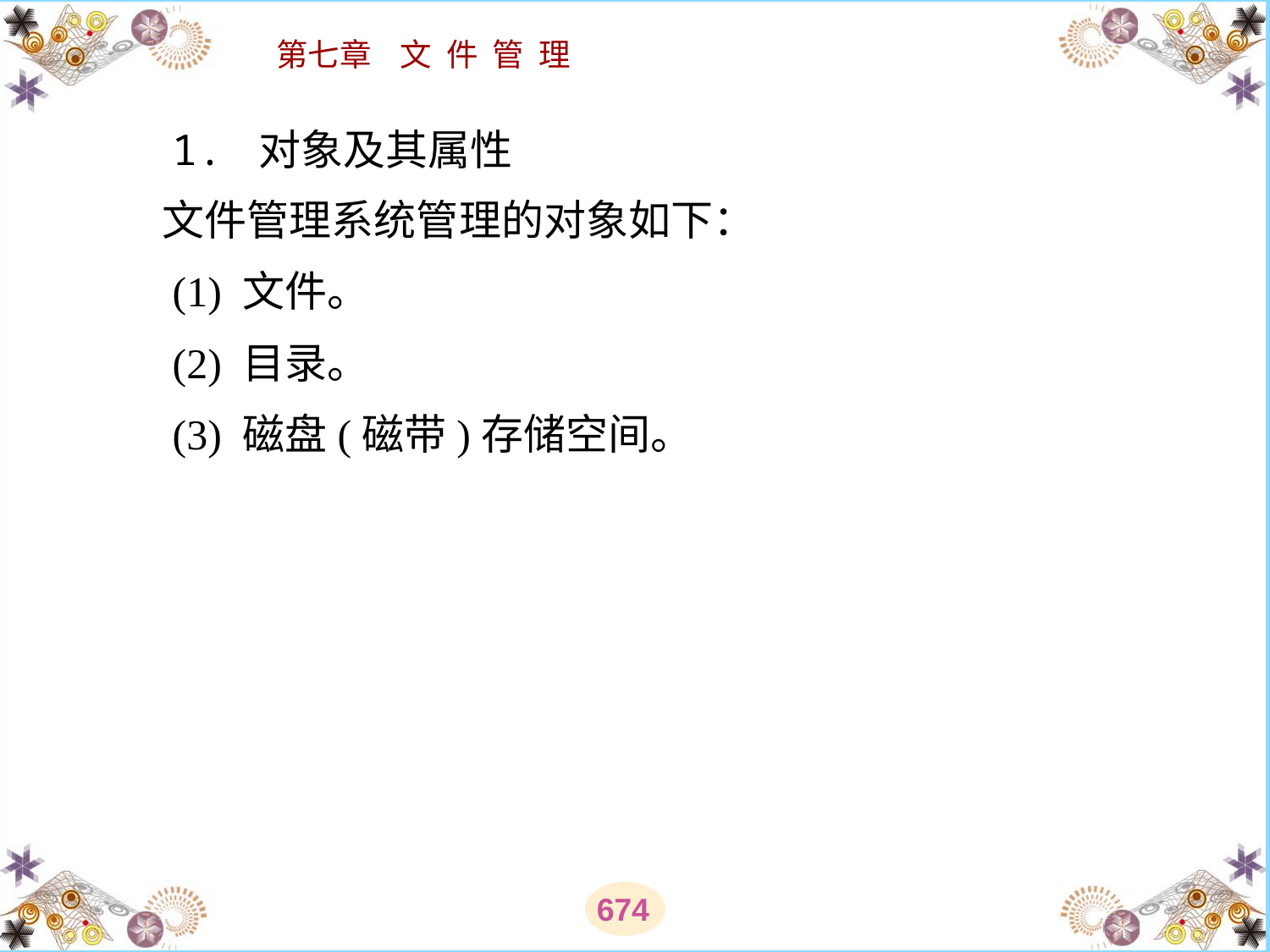

# 1. 对象及其属性 　　文件管理系统管理的对象如下： 　　(1) 文件。 　　(2) 目录。 　　(3) 磁盘(磁带)存储空间。